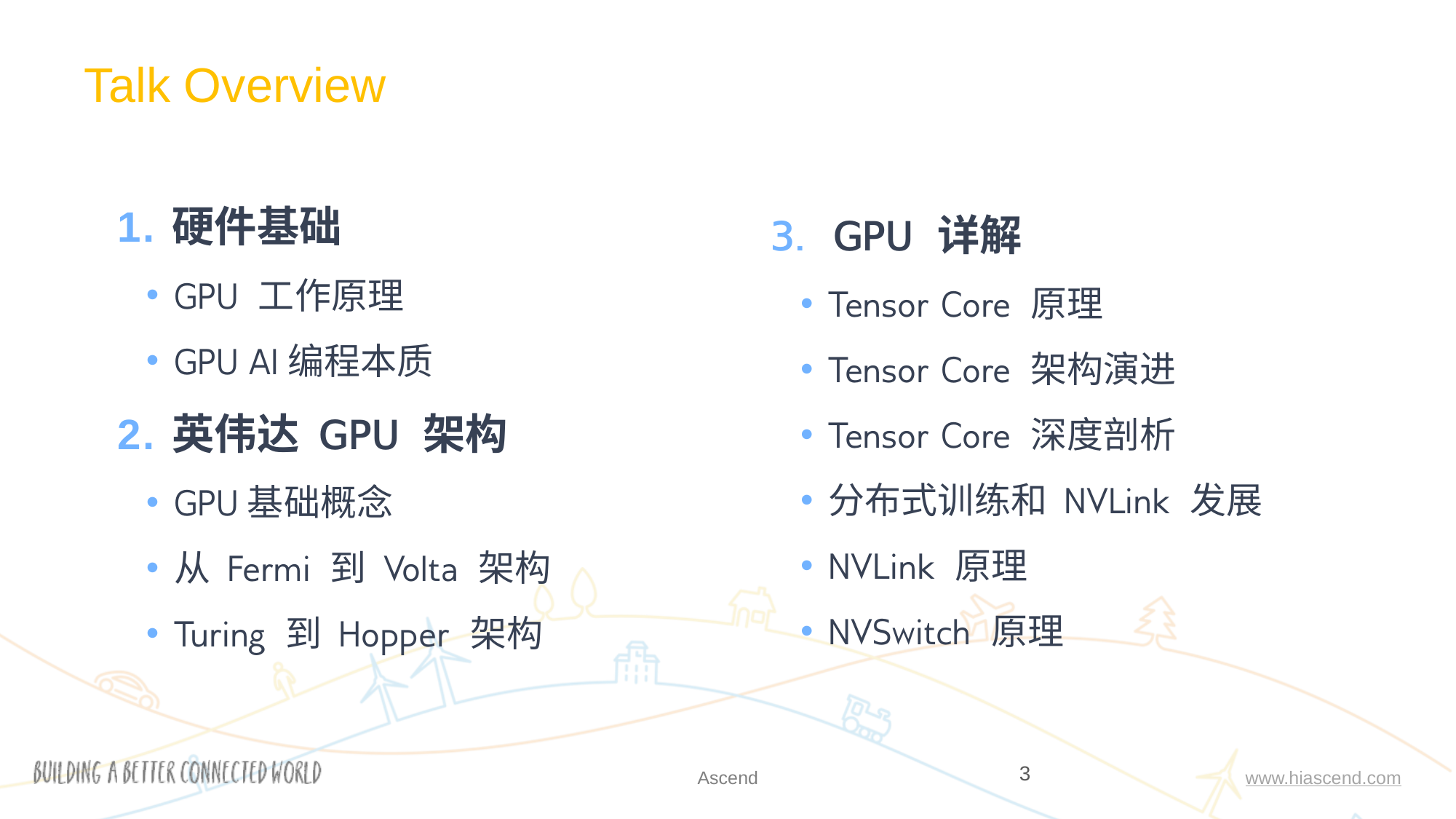

Talk Overview
硬件基础
GPU 工作原理
GPU AI编程本质
英伟达 GPU 架构
GPU基础概念
从 Fermi 到 Volta 架构
Turing 到 Hopper 架构

GPU 详解
Tensor Core 原理
Tensor Core 架构演进
Tensor Core 深度剖析
分布式训练和 NVLink 发展
NVLink 原理
NVSwitch 原理